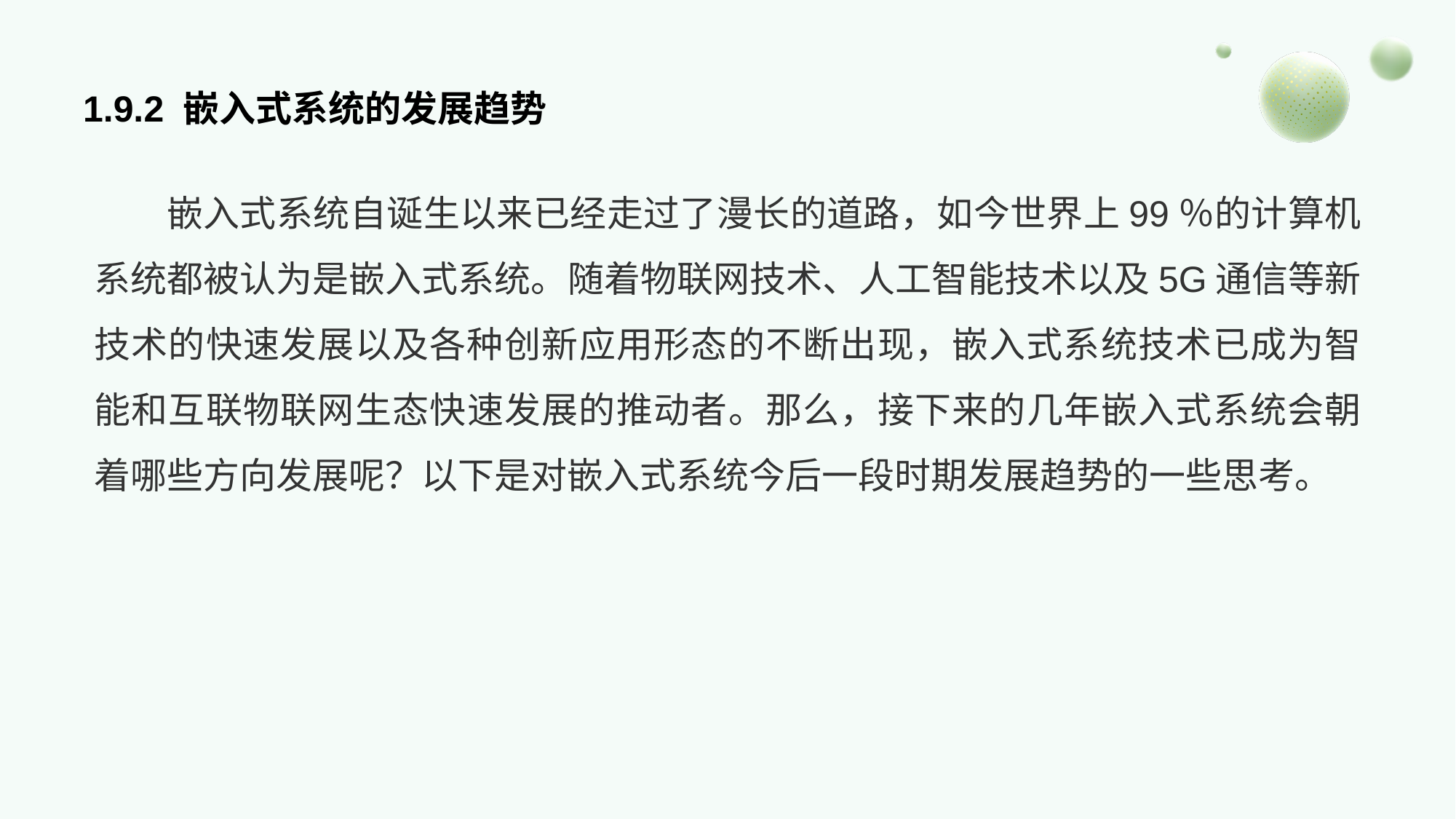

# 1.9.2 嵌入式系统的发展趋势
嵌入式系统自诞生以来已经走过了漫长的道路，如今世界上99％的计算机系统都被认为是嵌入式系统。随着物联网技术、人工智能技术以及5G通信等新技术的快速发展以及各种创新应用形态的不断出现，嵌入式系统技术已成为智能和互联物联网生态快速发展的推动者。那么，接下来的几年嵌入式系统会朝着哪些方向发展呢？以下是对嵌入式系统今后一段时期发展趋势的一些思考。